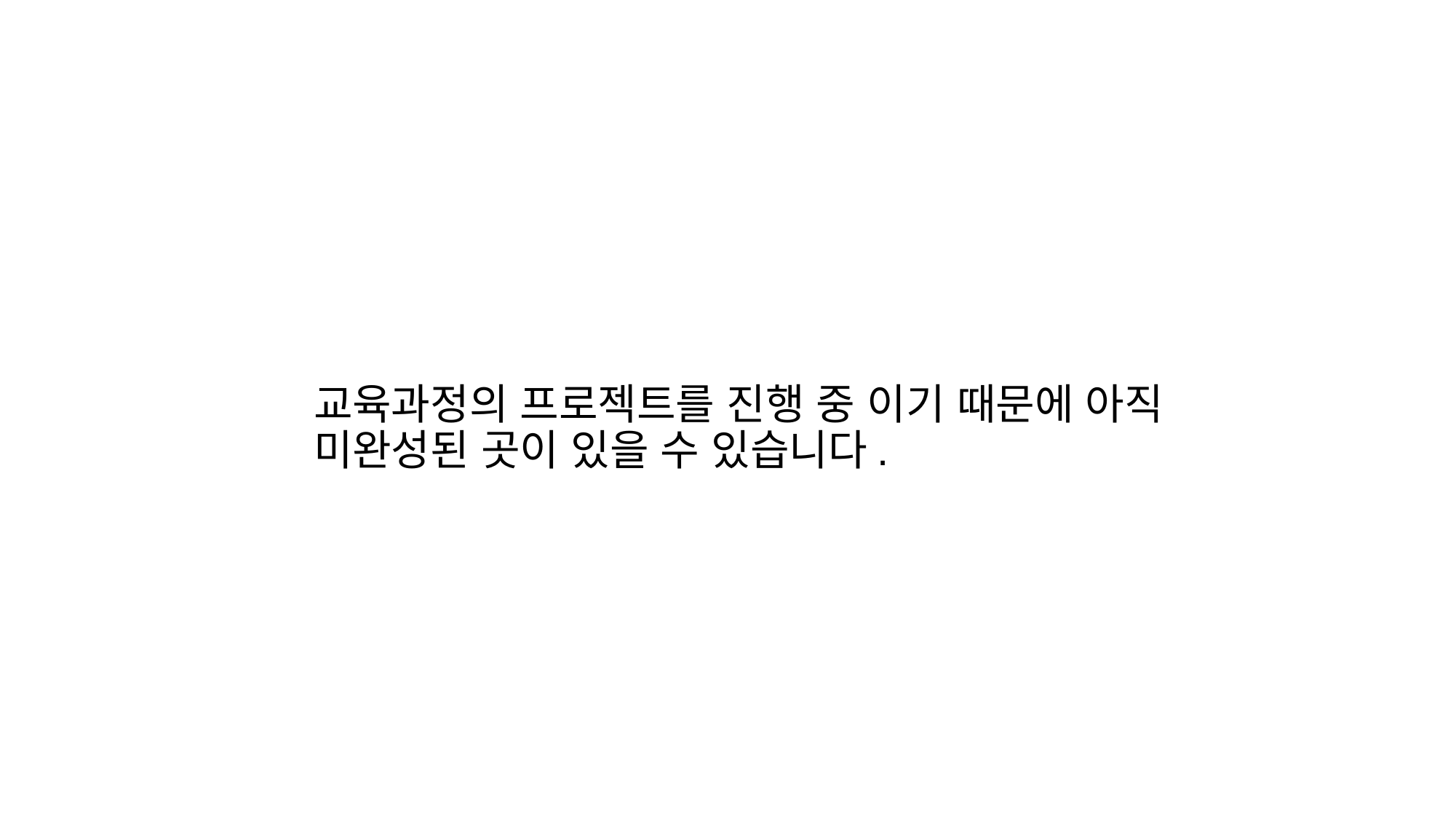

교육과정의 프로젝트를 진행 중 이기 때문에 아직 미완성된 곳이 있을 수 있습니다.